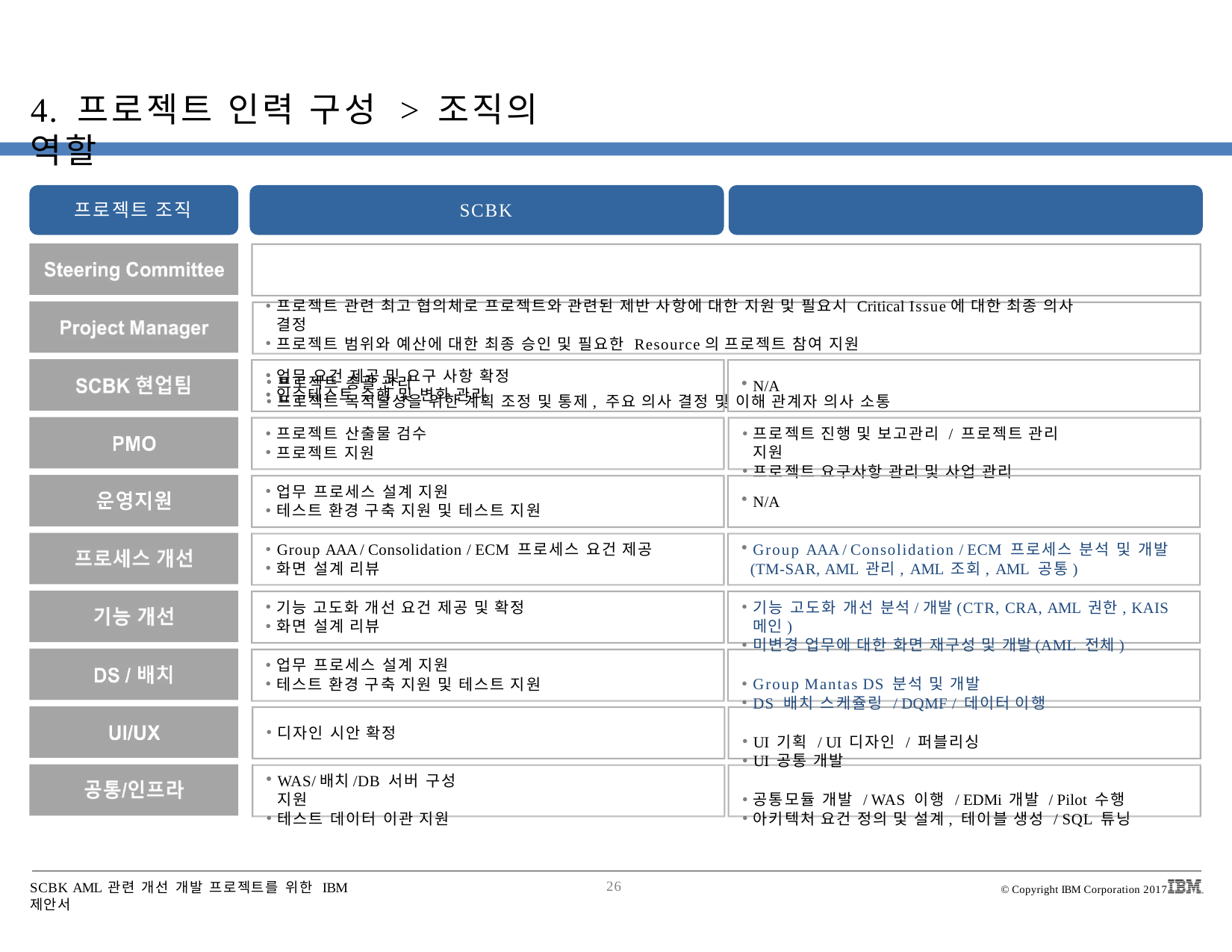

# 4. 프로젝트 인력 구성 > 조직의 역할

프로젝트 조직
SCBK	IBM

프로젝트 관련 최고 협의체로 프로젝트와 관련된 제반 사항에 대한 지원 및 필요시 Critical Issue에 대한 최종 의사 결정
프로젝트 범위와 예산에 대한 최종 승인 및 필요한 Resource의 프로젝트 참여 지원
프로젝트 총괄 관리
프로젝트 목적달성을 위한 계획 조정 및 통제, 주요 의사 결정 및 이해 관계자 의사 소통

업무 요건 제공 및 요구 사항 확정
인수테스트 수행 및 변화 관리
프로젝트 산출물 검수
프로젝트 지원
업무 프로세스 설계 지원
테스트 환경 구축 지원 및 테스트 지원
Group AAA / Consolidation / ECM 프로세스 요건 제공
화면 설계 리뷰
기능 고도화 개선 요건 제공 및 확정
화면 설계 리뷰
업무 프로세스 설계 지원
테스트 환경 구축 지원 및 테스트 지원
N/A

프로젝트 진행 및 보고관리 / 프로젝트 관리 지원
프로젝트 요구사항 관리 및 사업 관리

N/A

Group AAA / Consolidation / ECM 프로세스 분석 및 개발
(TM-SAR, AML 관리, AML 조회, AML 공통)
기능 고도화 개선 분석/개발(CTR, CRA, AML 권한, KAIS 메인)
미변경 업무에 대한 화면 재구성 및 개발(AML 전체)
Group Mantas DS 분석 및 개발
DS 배치 스케쥴링 / DQMF / 데이터 이행
UI 기획 / UI 디자인 / 퍼블리싱
UI 공통 개발
공통모듈 개발 / WAS 이행 / EDMi 개발 / Pilot 수행
아키텍처 요건 정의 및 설계, 테이블 생성 / SQL 튜닝

디자인 시안 확정

WAS/배치/DB 서버 구성 지원
테스트 데이터 이관 지원

SCBK AML 관련 개선 개발 프로젝트를 위한 IBM 제안서
26

© Copyright IBM Corporation 2017